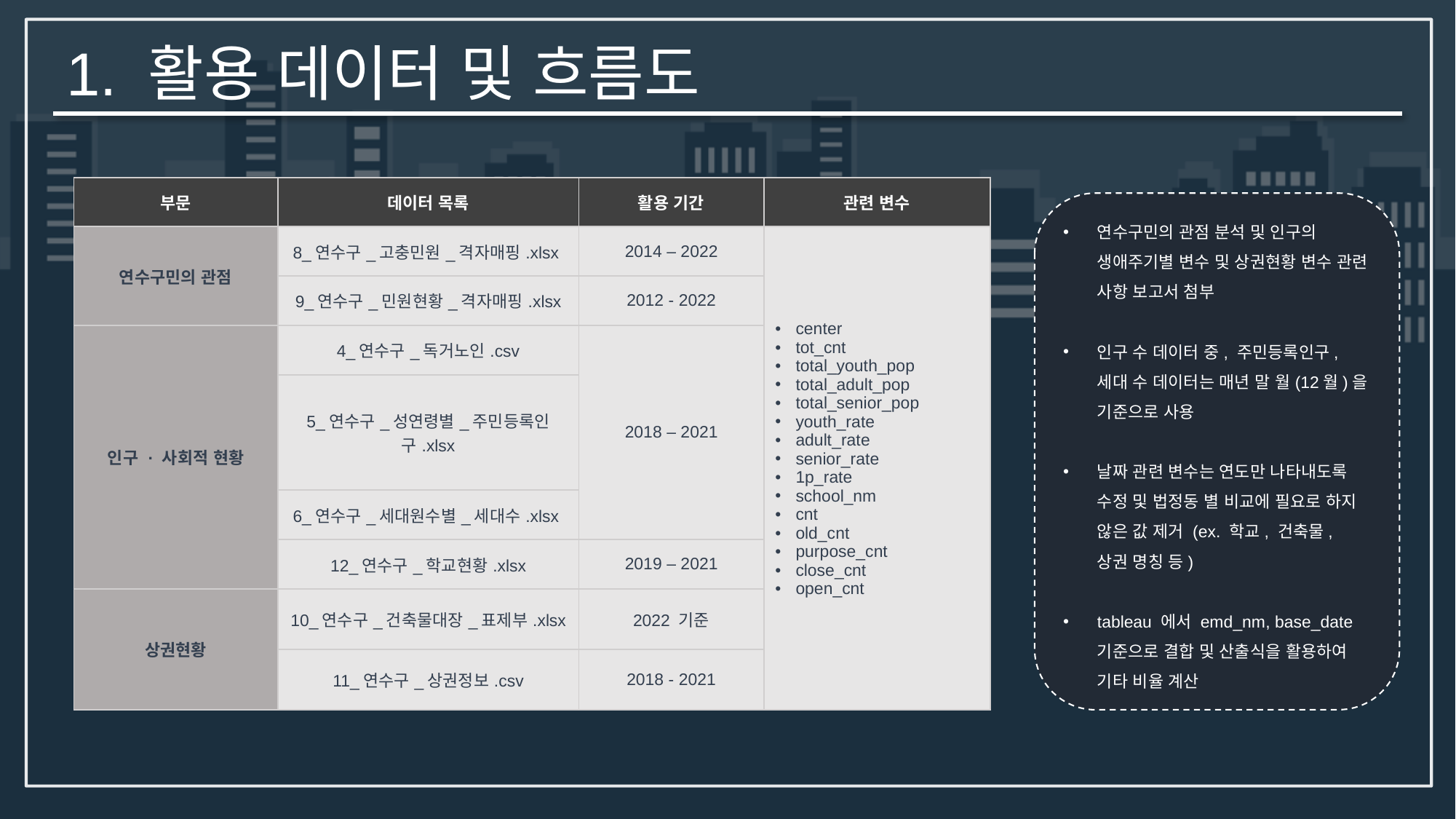

# 1. 활용 데이터 및 흐름도
| 부문 | 데이터 목록 | 활용 기간 | 관련 변수 |
| --- | --- | --- | --- |
| 연수구민의 관점 | 8\_연수구\_고충민원\_격자매핑.xlsx | 2014 – 2022 | center tot\_cnt total\_youth\_pop total\_adult\_pop total\_senior\_pop youth\_rate adult\_rate senior\_rate 1p\_rate school\_nm  cnt  old\_cnt purpose\_cnt close\_cnt open\_cnt |
|  | 9\_연수구\_민원현황\_격자매핑.xlsx | 2012 - 2022 |  |
| 인구 · 사회적 현황 | 4\_연수구\_독거노인.csv | 2018 – 2021 | tot\_cnt |
|  | 5\_연수구\_성연령별\_주민등록인구.xlsx |  | total\_youth\_pop total\_adult\_pop total\_senior\_pop youth\_rate adult\_rate senior\_rate |
|  | 6\_연수구\_세대원수별\_세대수.xlsx |  | 1p\_rate |
|  | 12\_연수구\_학교현황.xlsx | 2019 – 2021 | school\_nm  cnt |
| 상권현황 | 10\_연수구\_건축물대장\_표제부.xlsx | 2022 기준 | old\_cnt purpose\_cnt |
|  | 11\_연수구\_상권정보.csv | 2018 - 2021 | close\_cnt open\_cnt |
연수구민의 관점 분석 및 인구의 생애주기별 변수 및 상권현황 변수 관련 사항 보고서 첨부

인구 수 데이터 중, 주민등록인구, 세대 수 데이터는 매년 말 월(12월)을 기준으로 사용

날짜 관련 변수는 연도만 나타내도록 수정 및 법정동 별 비교에 필요로 하지 않은 값 제거 (ex. 학교, 건축물, 상권 명칭 등)

tableau 에서 emd_nm, base_date 기준으로 결합 및 산출식을 활용하여 기타 비율 계산